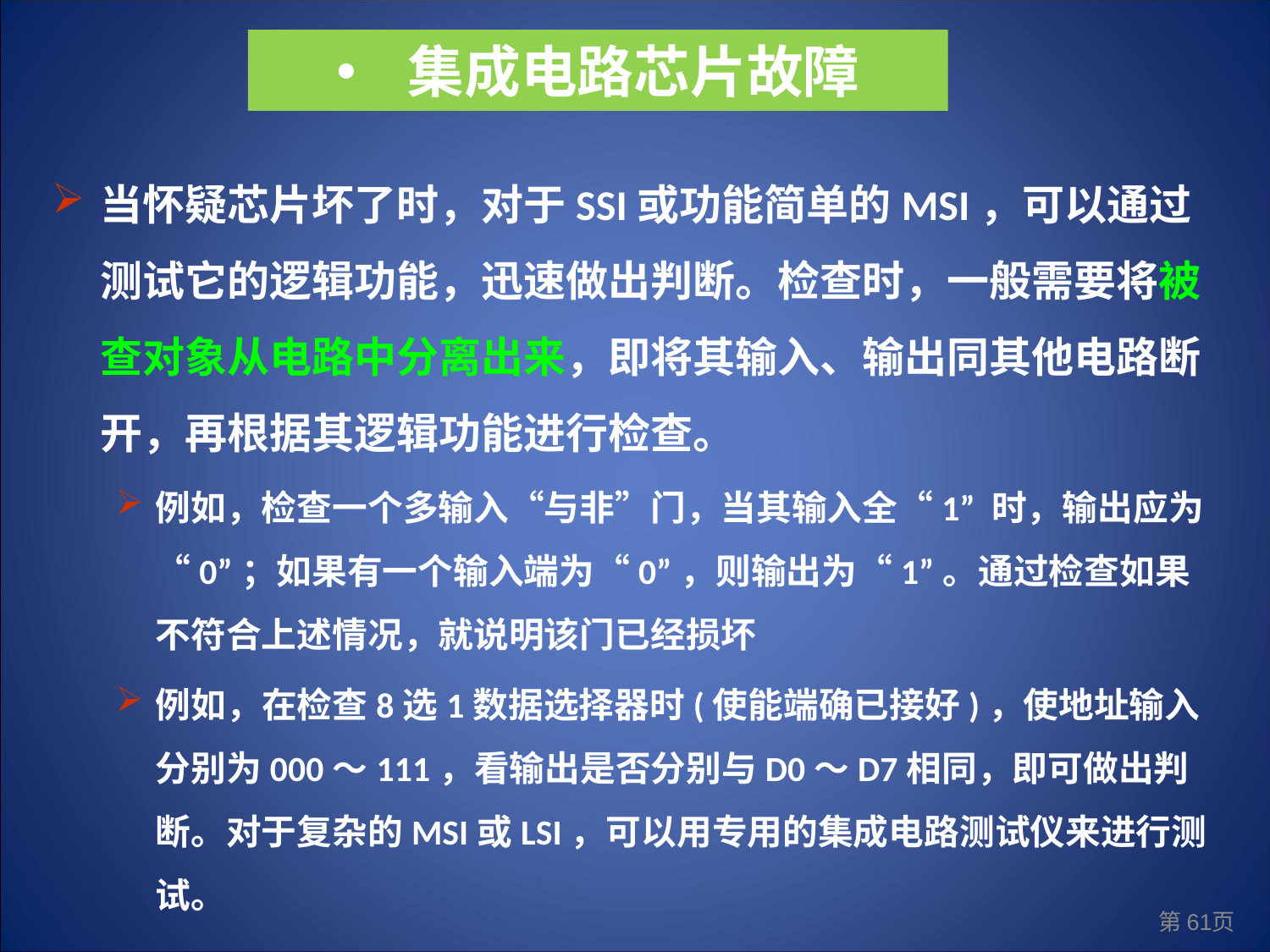

集成电路芯片故障
当怀疑芯片坏了时，对于SSI或功能简单的MSI，可以通过测试它的逻辑功能，迅速做出判断。检查时，一般需要将被查对象从电路中分离出来，即将其输入、输出同其他电路断开，再根据其逻辑功能进行检查。
例如，检查一个多输入“与非”门，当其输入全“1” 时，输出应为“0”；如果有一个输入端为“0”，则输出为“1”。通过检查如果不符合上述情况，就说明该门已经损坏
例如，在检查8选1数据选择器时(使能端确已接好)，使地址输入分别为000～111，看输出是否分别与D0～D7相同，即可做出判断。对于复杂的MSI或LSI，可以用专用的集成电路测试仪来进行测试。